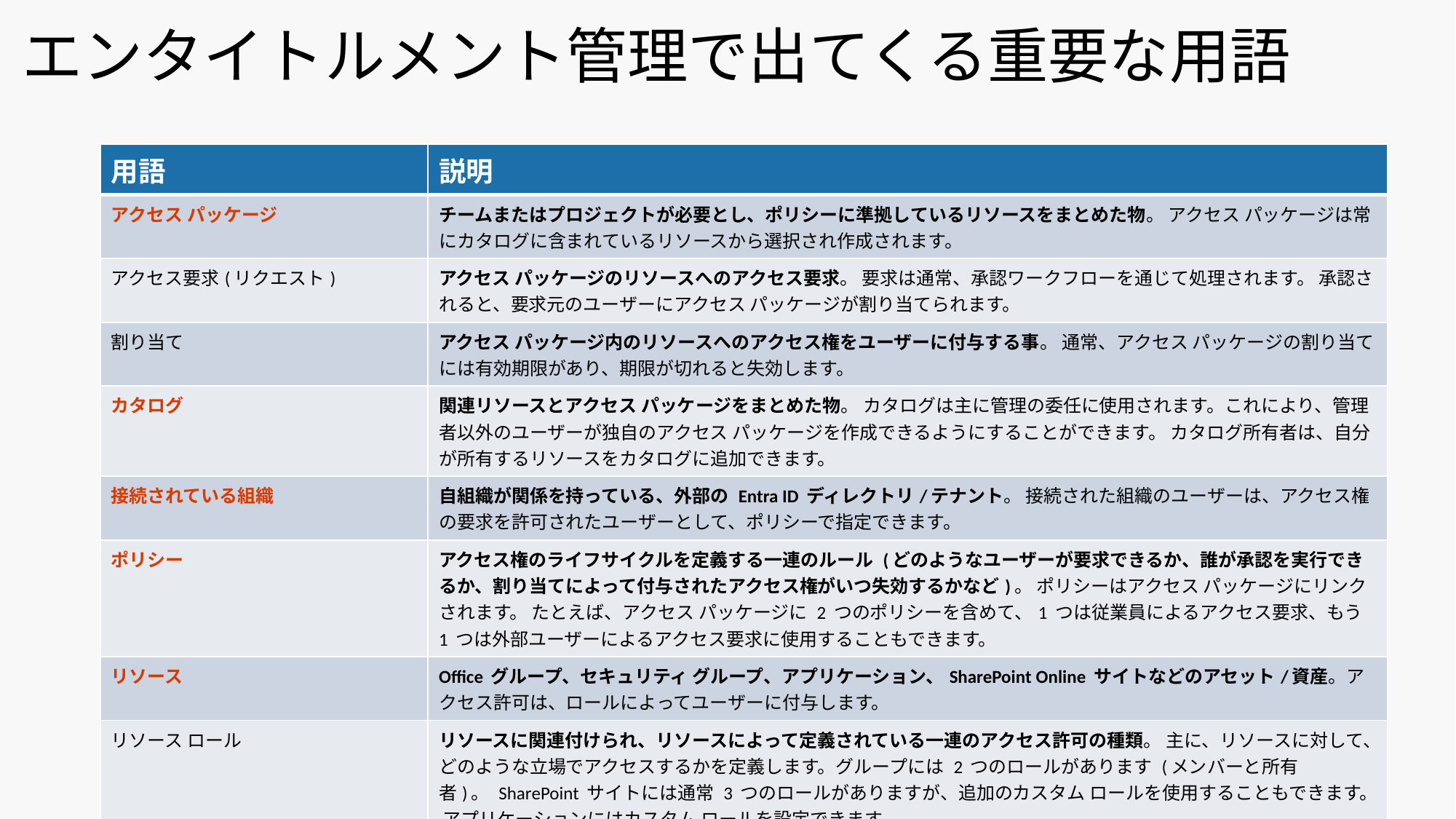

エンタイトルメント管理で出てくる重要な用語
| 用語 | 説明 |
| --- | --- |
| アクセス パッケージ | チームまたはプロジェクトが必要とし、ポリシーに準拠しているリソースをまとめた物。 アクセス パッケージは常にカタログに含まれているリソースから選択され作成されます。 |
| アクセス要求(リクエスト) | アクセス パッケージのリソースへのアクセス要求。 要求は通常、承認ワークフローを通じて処理されます。 承認されると、要求元のユーザーにアクセス パッケージが割り当てられます。 |
| 割り当て | アクセス パッケージ内のリソースへのアクセス権をユーザーに付与する事。 通常、アクセス パッケージの割り当てには有効期限があり、期限が切れると失効します。 |
| カタログ | 関連リソースとアクセス パッケージをまとめた物。 カタログは主に管理の委任に使用されます。これにより、管理者以外のユーザーが独自のアクセス パッケージを作成できるようにすることができます。 カタログ所有者は、自分が所有するリソースをカタログに追加できます。 |
| 接続されている組織 | 自組織が関係を持っている、外部の Entra ID ディレクトリ/テナント。 接続された組織のユーザーは、アクセス権の要求を許可されたユーザーとして、ポリシーで指定できます。 |
| ポリシー | アクセス権のライフサイクルを定義する一連のルール (どのようなユーザーが要求できるか、誰が承認を実行できるか、割り当てによって付与されたアクセス権がいつ失効するかなど)。 ポリシーはアクセス パッケージにリンクされます。 たとえば、アクセス パッケージに 2 つのポリシーを含めて、1 つは従業員によるアクセス要求、もう 1 つは外部ユーザーによるアクセス要求に使用することもできます。 |
| リソース | Office グループ、セキュリティ グループ、アプリケーション、SharePoint Online サイトなどのアセット/資産。アクセス許可は、ロールによってユーザーに付与します。 |
| リソース ロール | リソースに関連付けられ、リソースによって定義されている一連のアクセス許可の種類。 主に、リソースに対して、どのような立場でアクセスするかを定義します。グループには 2 つのロールがあります (メンバーと所有者)。 SharePoint サイトには通常 3 つのロールがありますが、追加のカスタム ロールを使用することもできます。 アプリケーションにはカスタム ロールを設定できます。 |